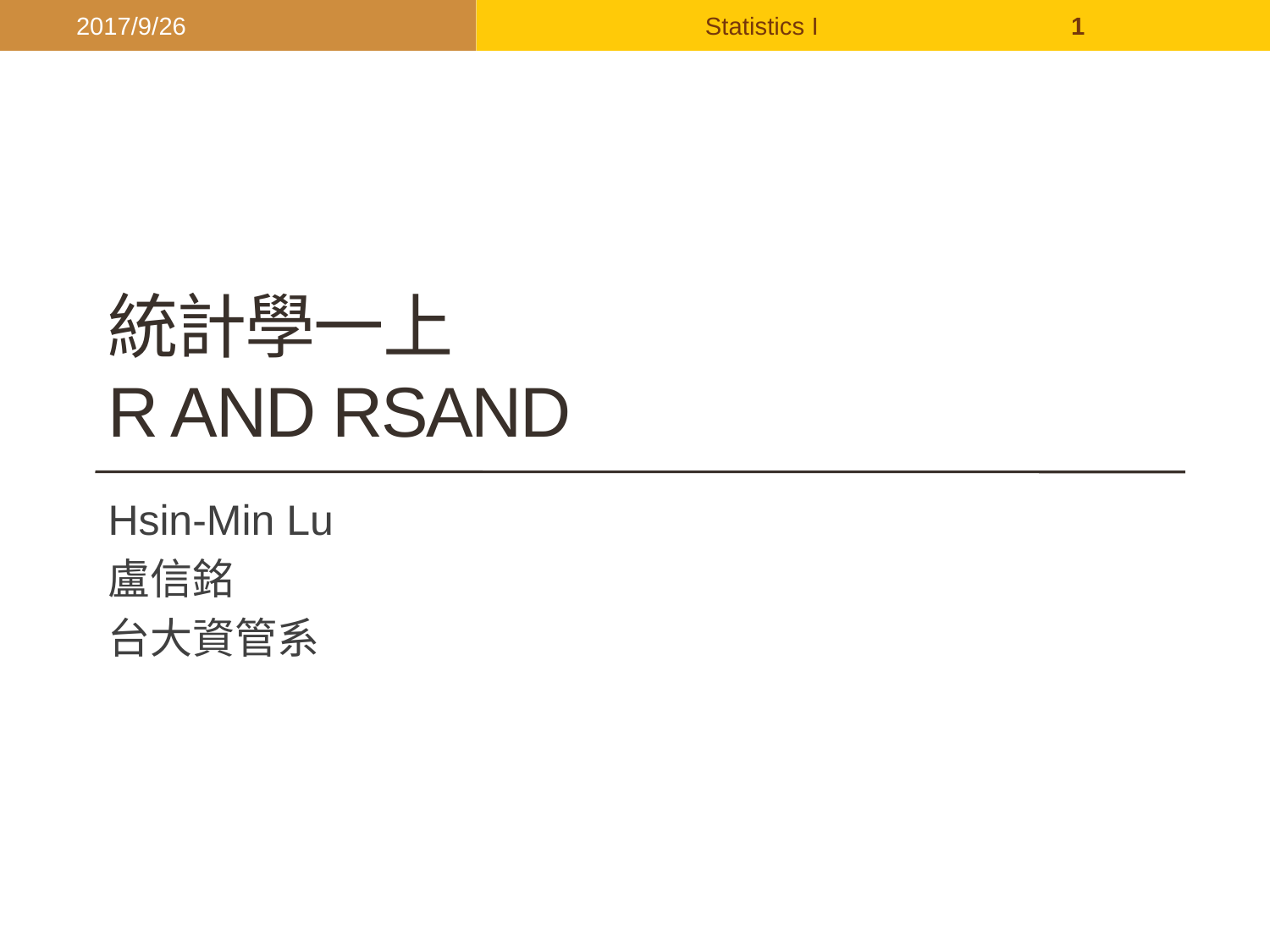

2017/9/26
Statistics I
1
# 統計學一上 R and RSAND
Hsin-Min Lu
盧信銘
台大資管系